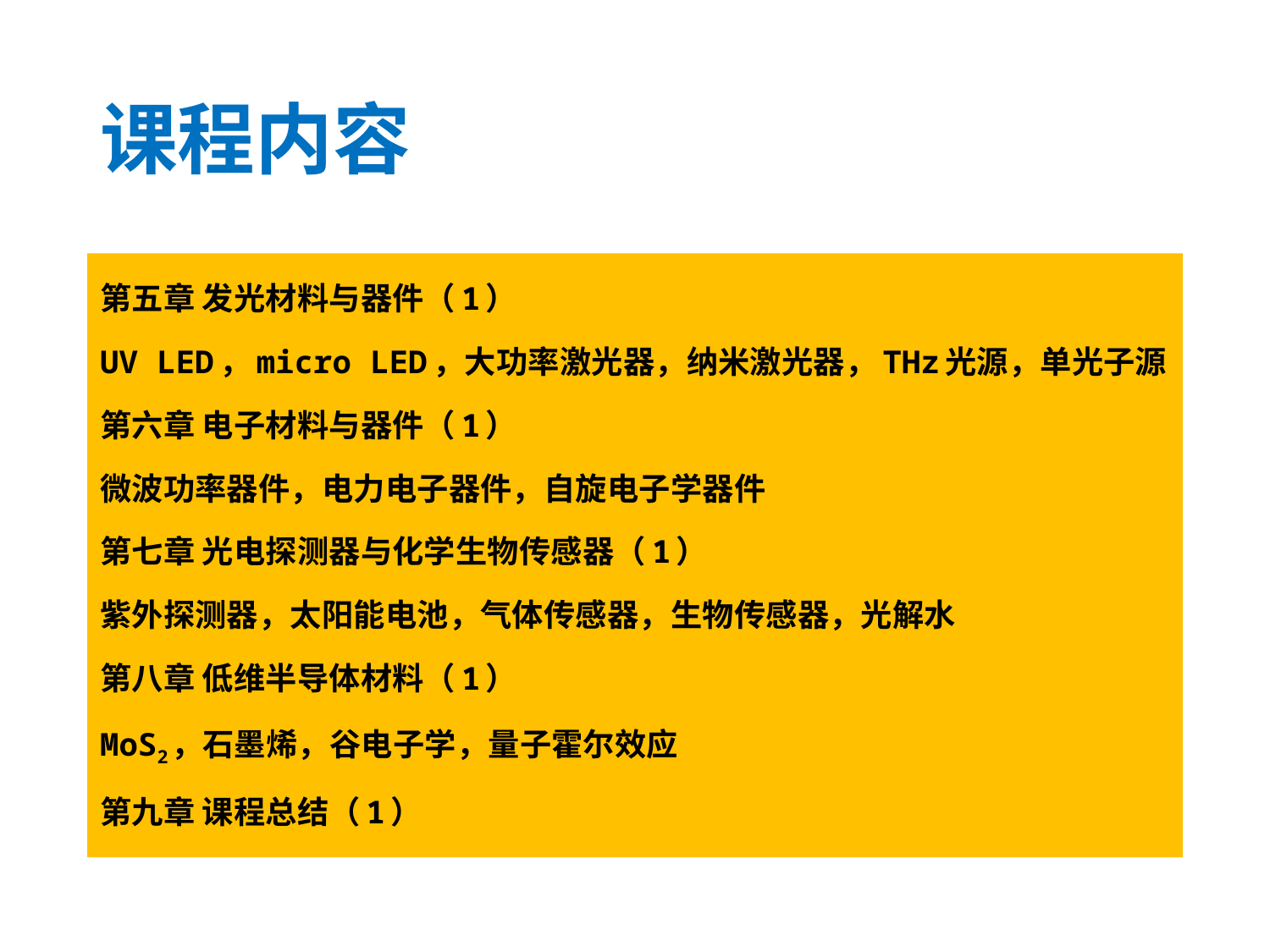

# 课程内容
第五章 发光材料与器件（1）
UV LED，micro LED，大功率激光器，纳米激光器，THz光源，单光子源
第六章 电子材料与器件（1）
微波功率器件，电力电子器件，自旋电子学器件
第七章 光电探测器与化学生物传感器（1）
紫外探测器，太阳能电池，气体传感器，生物传感器，光解水
第八章 低维半导体材料（1）
MoS2，石墨烯，谷电子学，量子霍尔效应
第九章 课程总结（1）